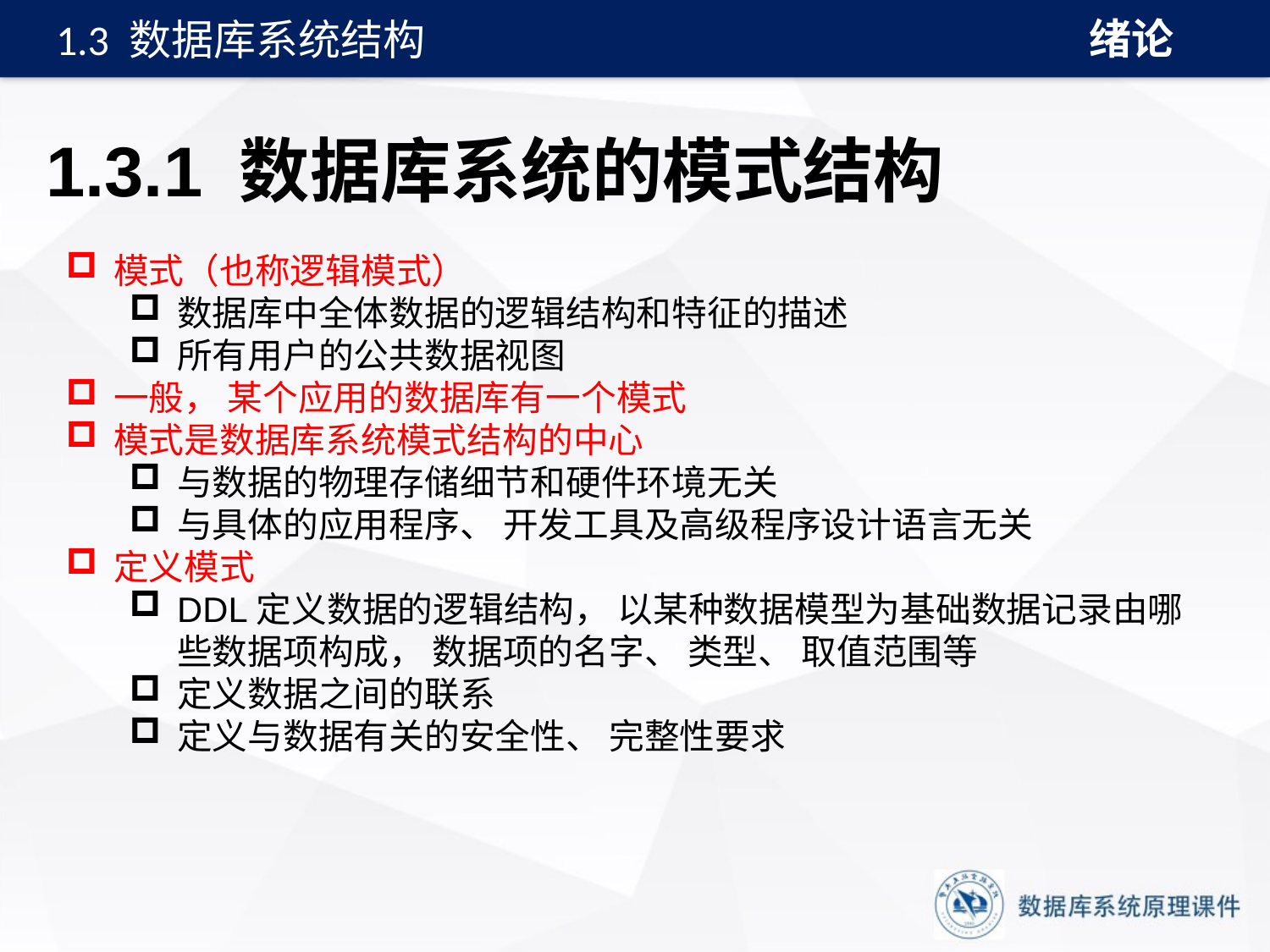

绪论
1.3 数据库系统结构
# 1.3.1 数据库系统的模式结构
模式（也称逻辑模式）
数据库中全体数据的逻辑结构和特征的描述
所有用户的公共数据视图
一般， 某个应用的数据库有一个模式
模式是数据库系统模式结构的中心
与数据的物理存储细节和硬件环境无关
与具体的应用程序、 开发工具及高级程序设计语言无关
定义模式
DDL定义数据的逻辑结构， 以某种数据模型为基础数据记录由哪些数据项构成， 数据项的名字、 类型、 取值范围等
定义数据之间的联系
定义与数据有关的安全性、 完整性要求